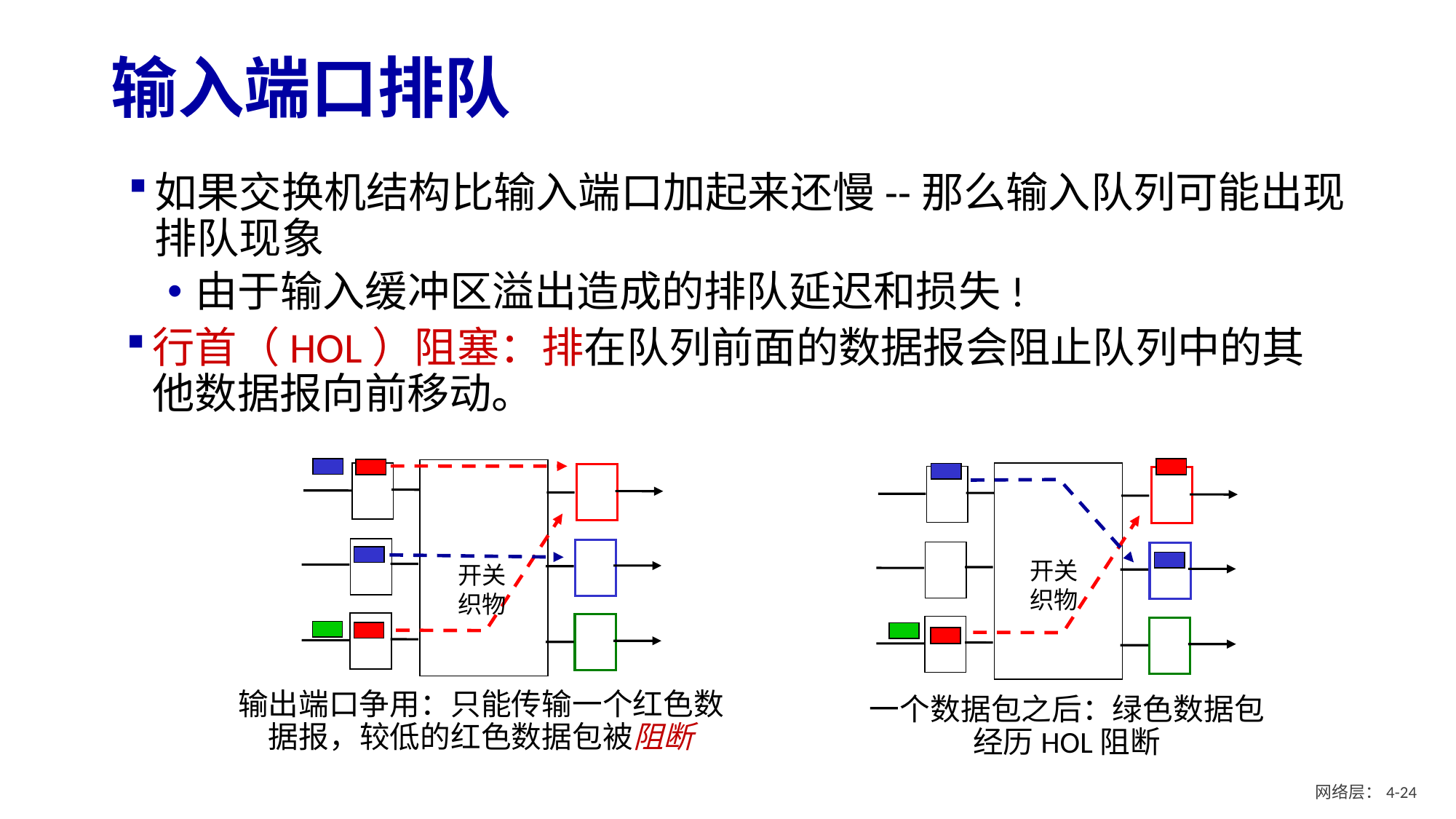

# 输入端口排队
如果交换机结构比输入端口加起来还慢--那么输入队列可能出现排队现象
由于输入缓冲区溢出造成的排队延迟和损失!

行首（HOL）阻塞：排在队列前面的数据报会阻止队列中的其他数据报向前移动。

开关
织物

开关
织物

一个数据包之后：绿色数据包经历HOL阻断
输出端口争用：只能传输一个红色数据报，较低的红色数据包被阻断
网络层：4-24